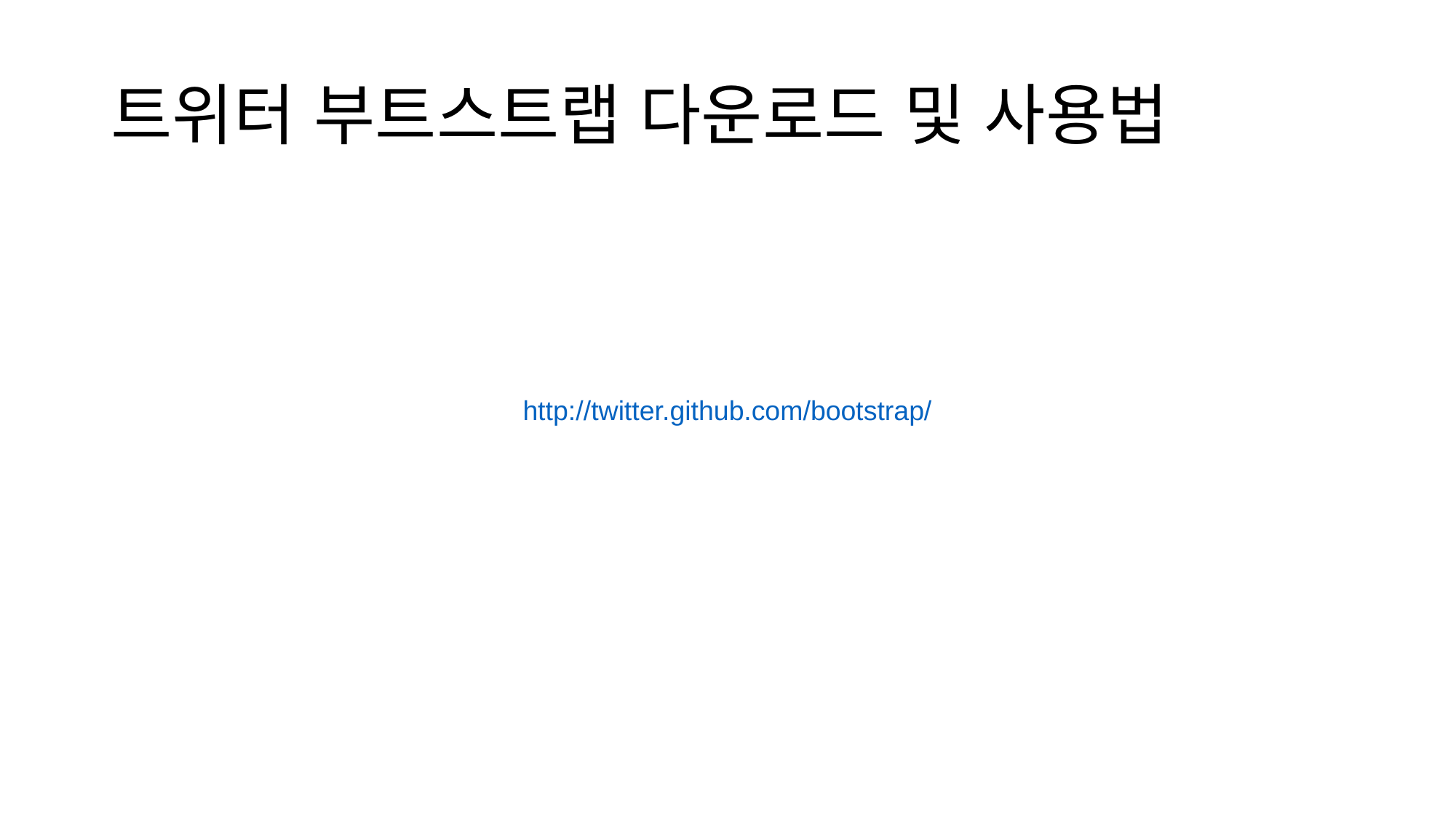

# 트위터 부트스트랩 다운로드 및 사용법

http://twitter.github.com/bootstrap/